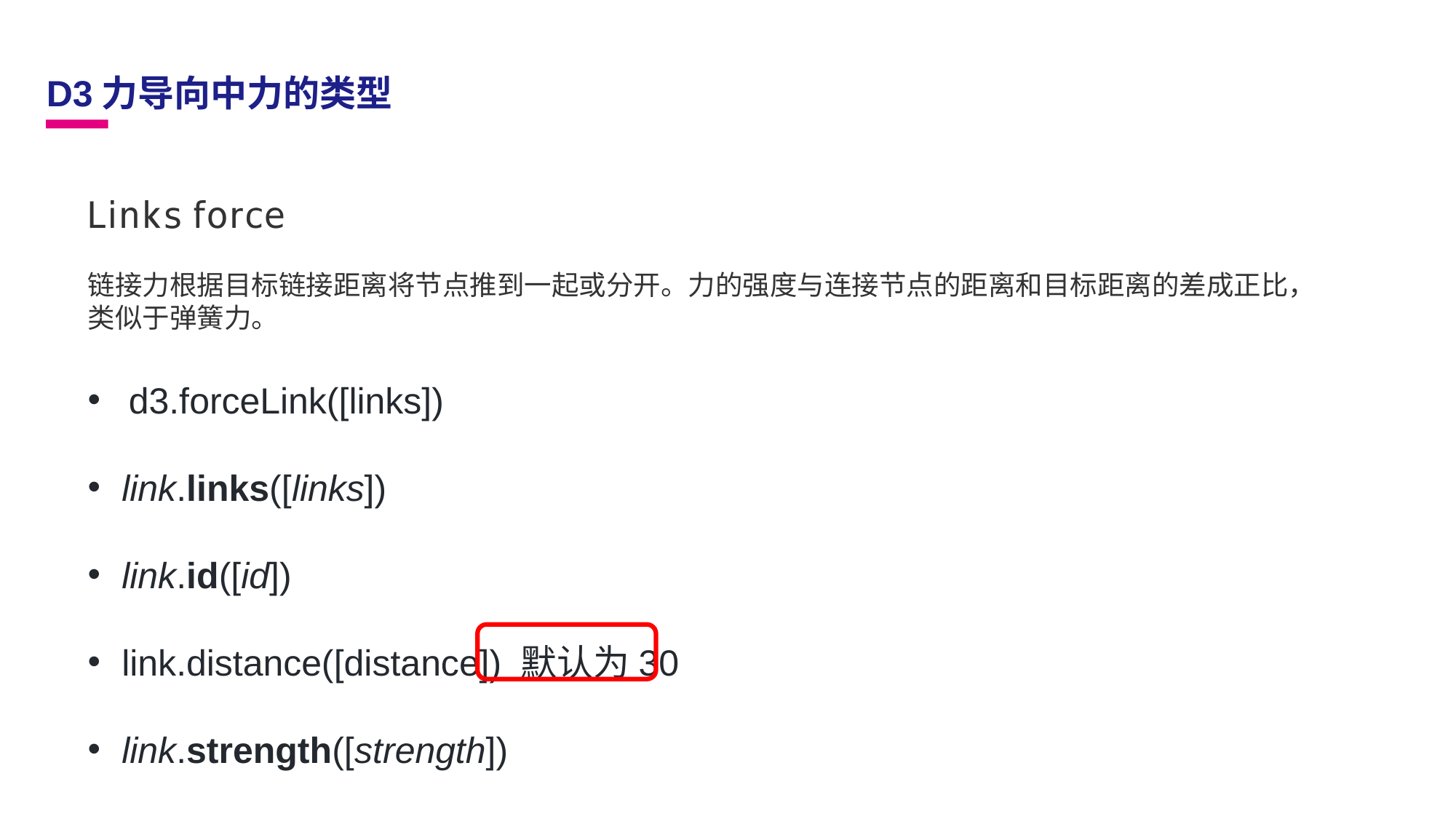

D3力导向中力的类型

Links force
链接力根据目标链接距离将节点推到一起或分开。力的强度与连接节点的距离和目标距离的差成正比，类似于弹簧力。
d3.forceLink([links])
link.links([links])
link.id([id])
link.distance([distance]) 默认为30
link.strength([strength])